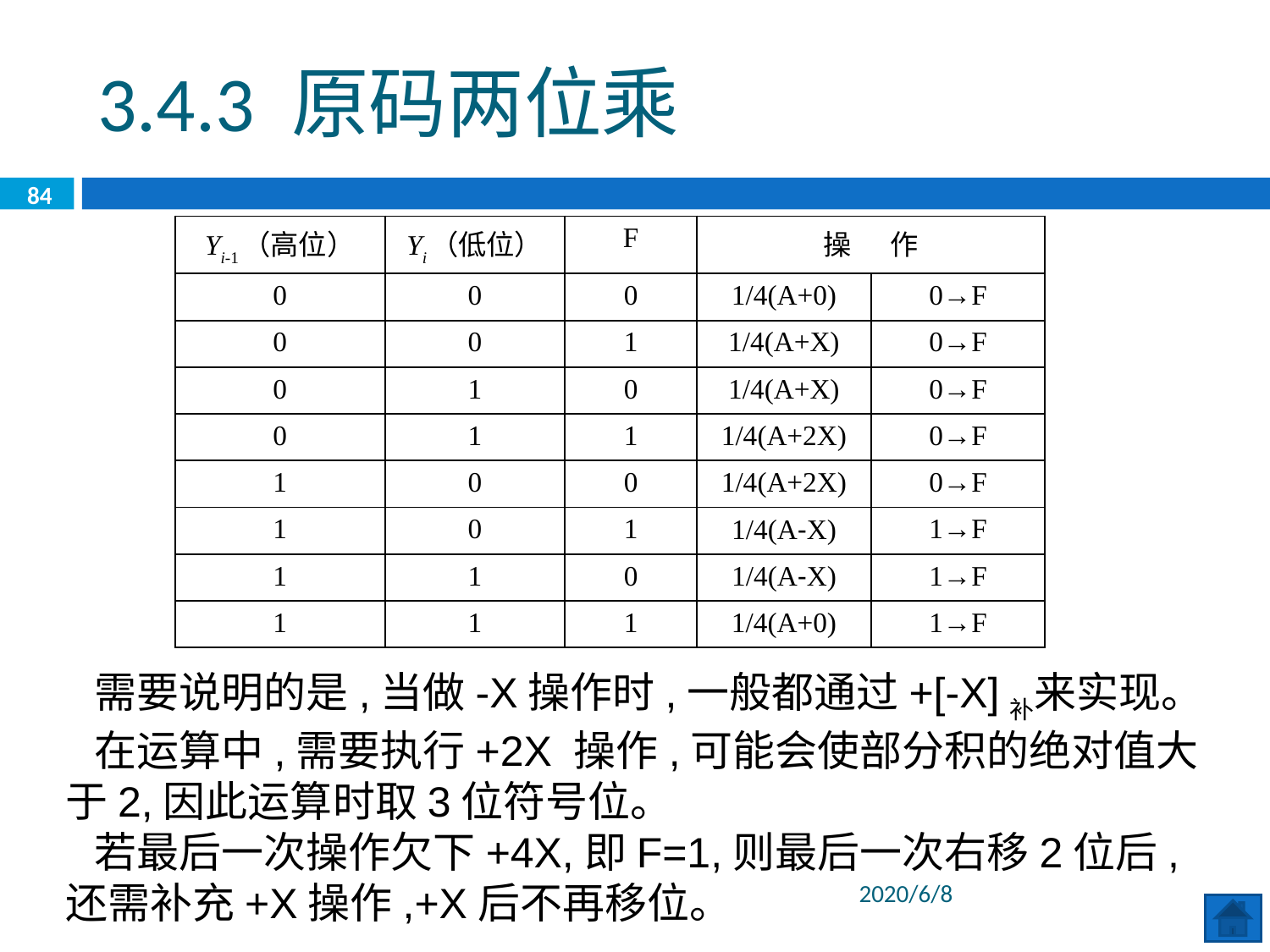

3.4.3 原码两位乘
84
| Yi-1（高位） | Yi（低位） | F | 操 作 |  |
| --- | --- | --- | --- | --- |
| 0 | 0 | 0 | 1/4(A+0) | 0→F |
| 0 | 0 | 1 | 1/4(A+X) | 0→F |
| 0 | 1 | 0 | 1/4(A+X) | 0→F |
| 0 | 1 | 1 | 1/4(A+2X) | 0→F |
| 1 | 0 | 0 | 1/4(A+2X) | 0→F |
| 1 | 0 | 1 | 1/4(A-X) | 1→F |
| 1 | 1 | 0 | 1/4(A-X) | 1→F |
| 1 | 1 | 1 | 1/4(A+0) | 1→F |
  需要说明的是,当做-X操作时,一般都通过+[-X]补来实现。
  在运算中,需要执行+2X 操作,可能会使部分积的绝对值大于2,因此运算时取3位符号位。
  若最后一次操作欠下+4X,即F=1,则最后一次右移2位后,还需补充+X操作,+X后不再移位。
2020/6/8